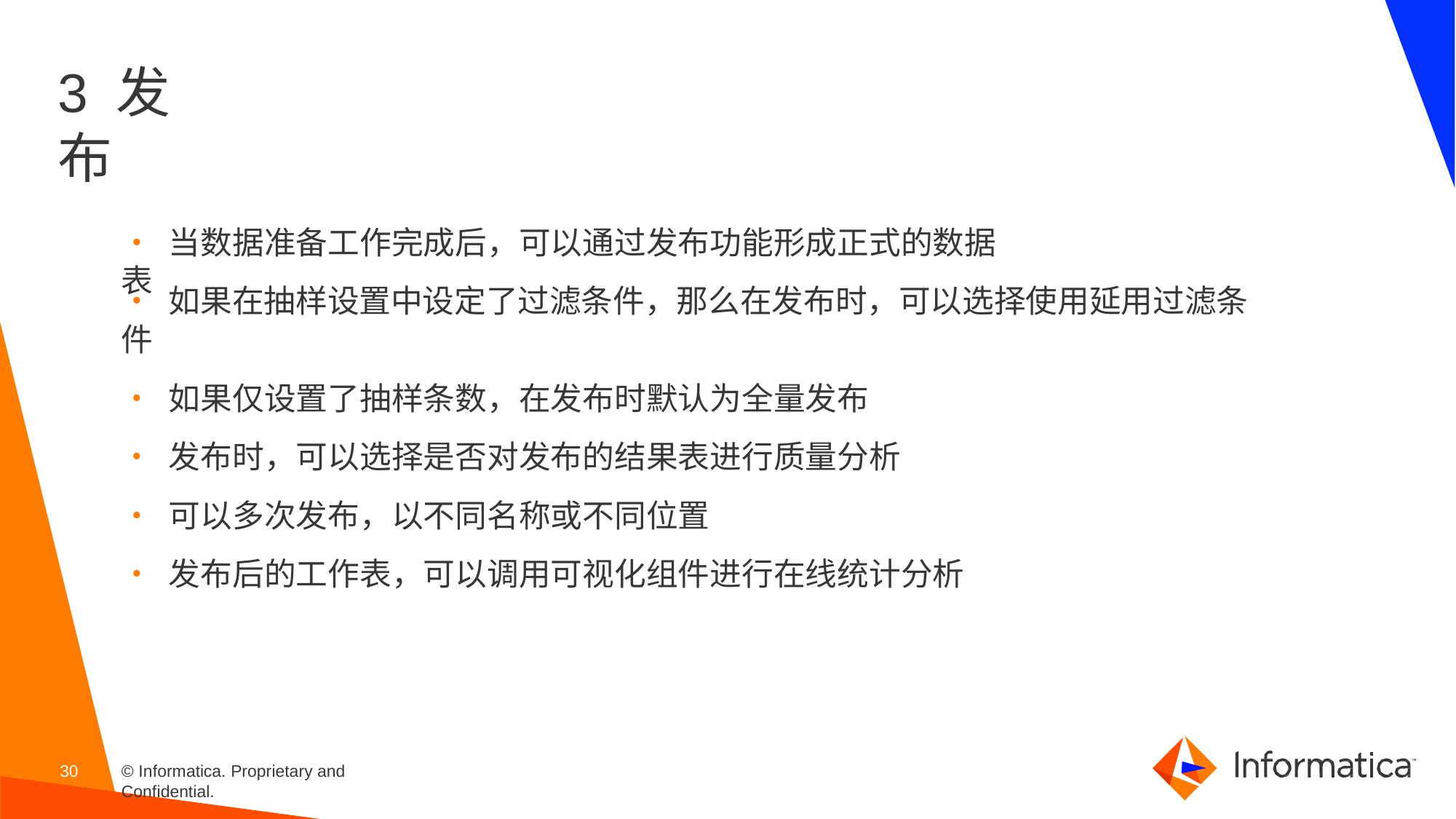

3 发布
# • 当数据准备工作完成后，可以通过发布功能形成正式的数据表
• 如果在抽样设置中设定了过滤条件，那么在发布时，可以选择使用延用过滤条件
• 如果仅设置了抽样条数，在发布时默认为全量发布
• 发布时，可以选择是否对发布的结果表进行质量分析
• 可以多次发布，以不同名称或不同位置
• 发布后的工作表，可以调用可视化组件进行在线统计分析
30
© Informatica. Proprietary and Confidential.